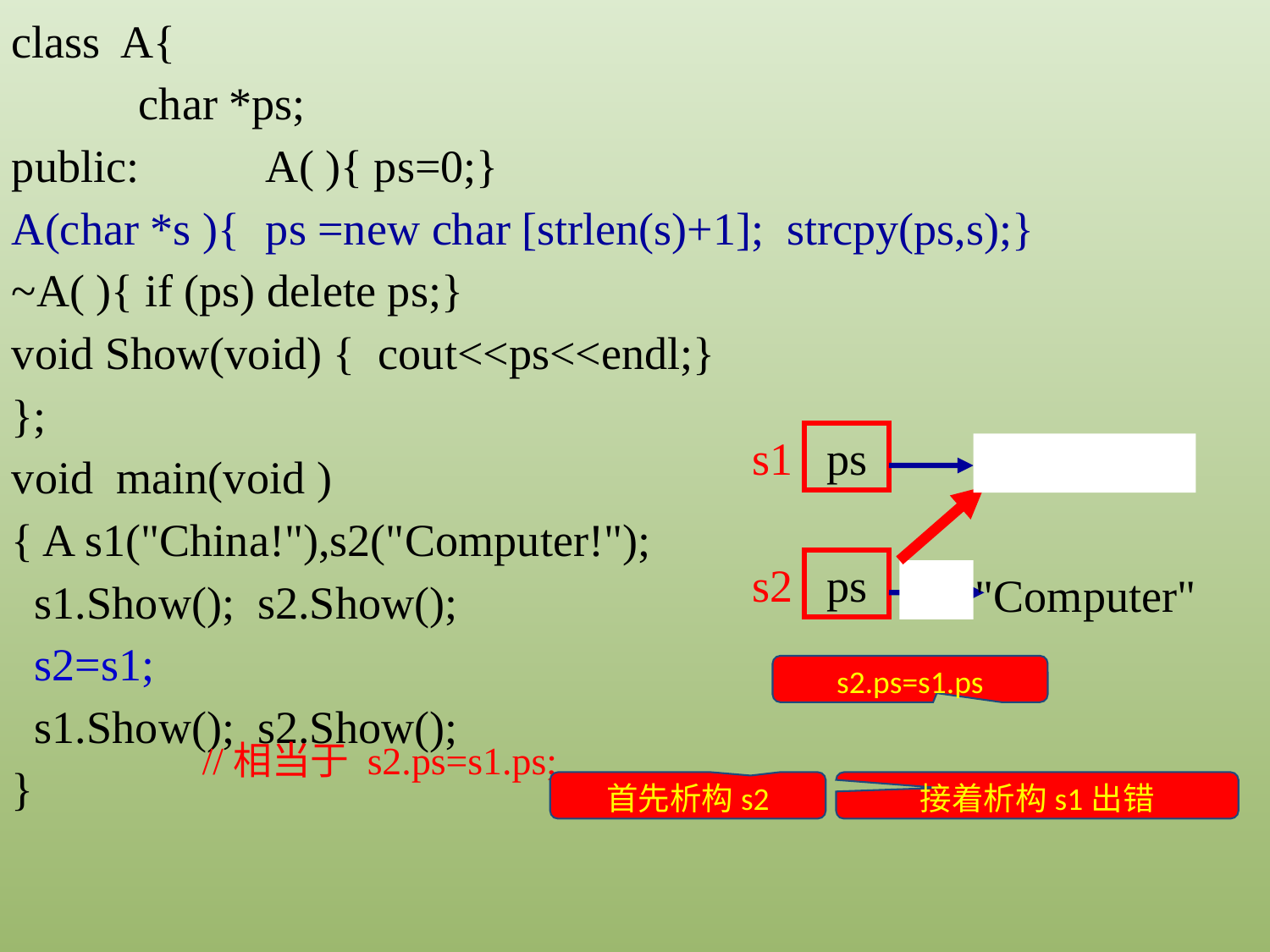

class  A{
	char *ps;
public:	A( ){ ps=0;}
A(char *s ){	ps =new char [strlen(s)+1];  strcpy(ps,s);}
~A( ){ if (ps) delete ps;}
void Show(void) {  cout<<ps<<endl;}
};
void  main(void )
{ A s1("China!"),s2("Computer!");
  s1.Show();  s2.Show();
  s2=s1;
  s1.Show();  s2.Show();
}
ps
s1

“China”

s2
ps

"Computer"

s2.ps=s1.ps
//相当于 s2.ps=s1.ps;
首先析构s2
接着析构s1出错
874